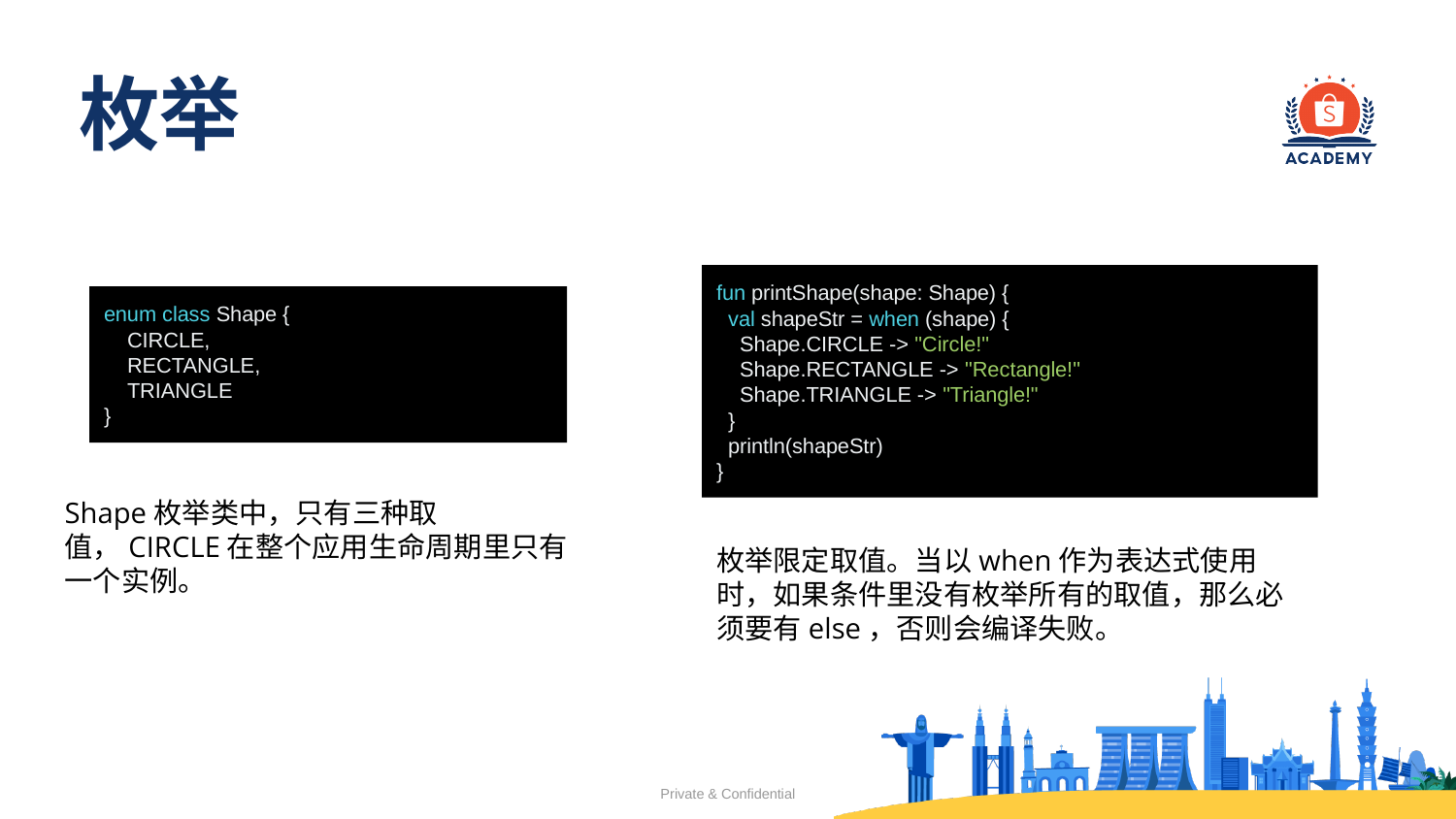

# 枚举
fun printShape(shape: Shape) {
  val shapeStr = when (shape) {
    Shape.CIRCLE -> "Circle!"
    Shape.RECTANGLE -> "Rectangle!"
    Shape.TRIANGLE -> "Triangle!"
  }
  println(shapeStr)
}
enum class Shape {
    CIRCLE,
    RECTANGLE,
    TRIANGLE
}
Shape枚举类中，只有三种取值，CIRCLE在整个应用生命周期里只有一个实例。
枚举限定取值。当以when作为表达式使用时，如果条件里没有枚举所有的取值，那么必须要有else，否则会编译失败。